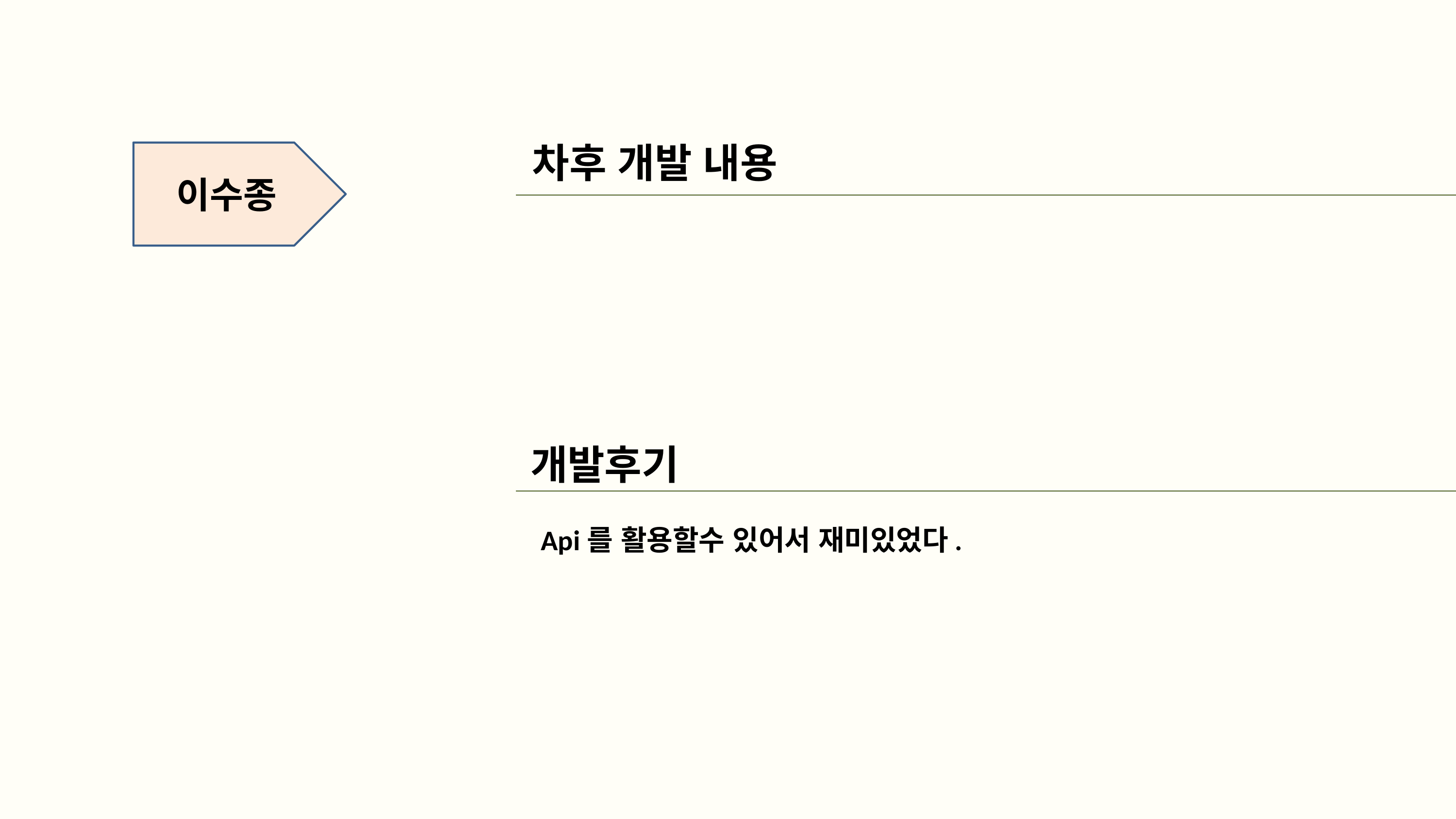

차후 개발 내용
이수종
개발후기
Api를 활용할수 있어서 재미있었다.